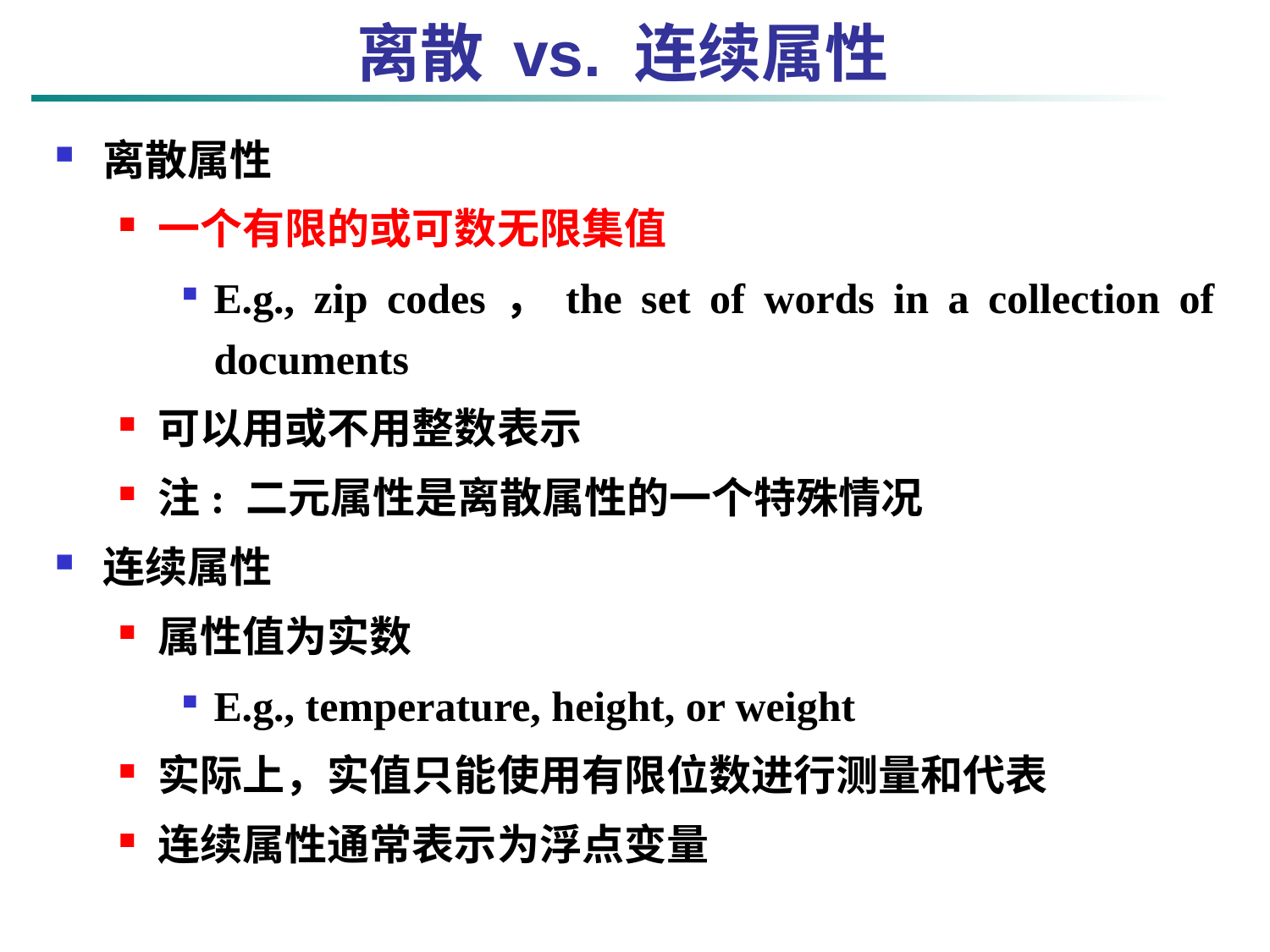

# 离散 vs. 连续属性
离散属性
一个有限的或可数无限集值
E.g., zip codes，the set of words in a collection of documents
可以用或不用整数表示
注: 二元属性是离散属性的一个特殊情况
连续属性
属性值为实数
E.g., temperature, height, or weight
实际上，实值只能使用有限位数进行测量和代表
连续属性通常表示为浮点变量
9